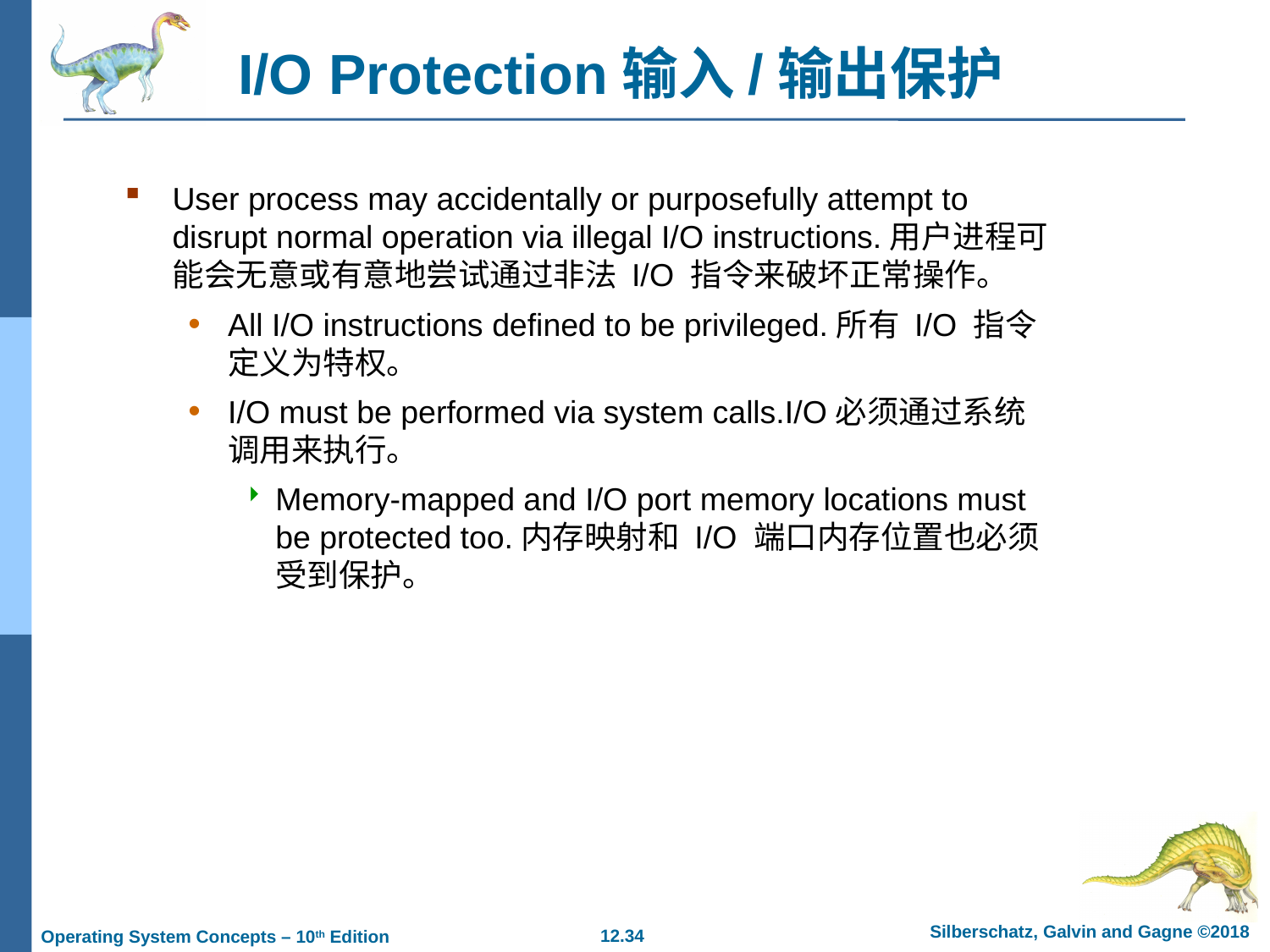

# I/O Protection输入/输出保护
User process may accidentally or purposefully attempt to disrupt normal operation via illegal I/O instructions.用户进程可能会无意或有意地尝试通过非法 I/O 指令来破坏正常操作。
All I/O instructions defined to be privileged.所有 I/O 指令定义为特权。
I/O must be performed via system calls.I/O必须通过系统调用来执行。
Memory-mapped and I/O port memory locations must be protected too.内存映射和 I/O 端口内存位置也必须受到保护。